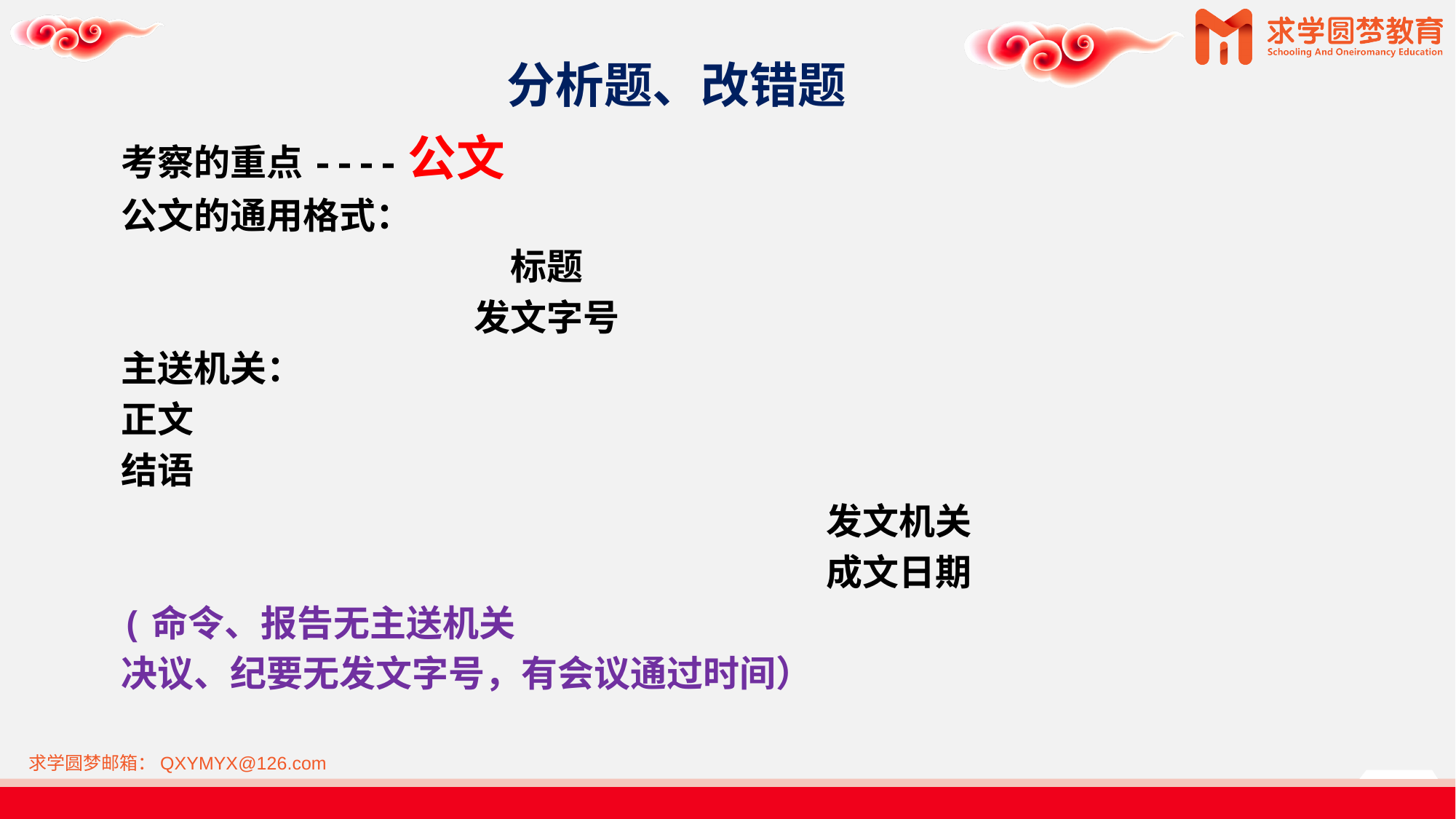

# 分析题、改错题
考察的重点----公文
公文的通用格式：
标题
发文字号
主送机关：
正文
结语
发文机关
成文日期
(命令、报告无主送机关
决议、纪要无发文字号，有会议通过时间）